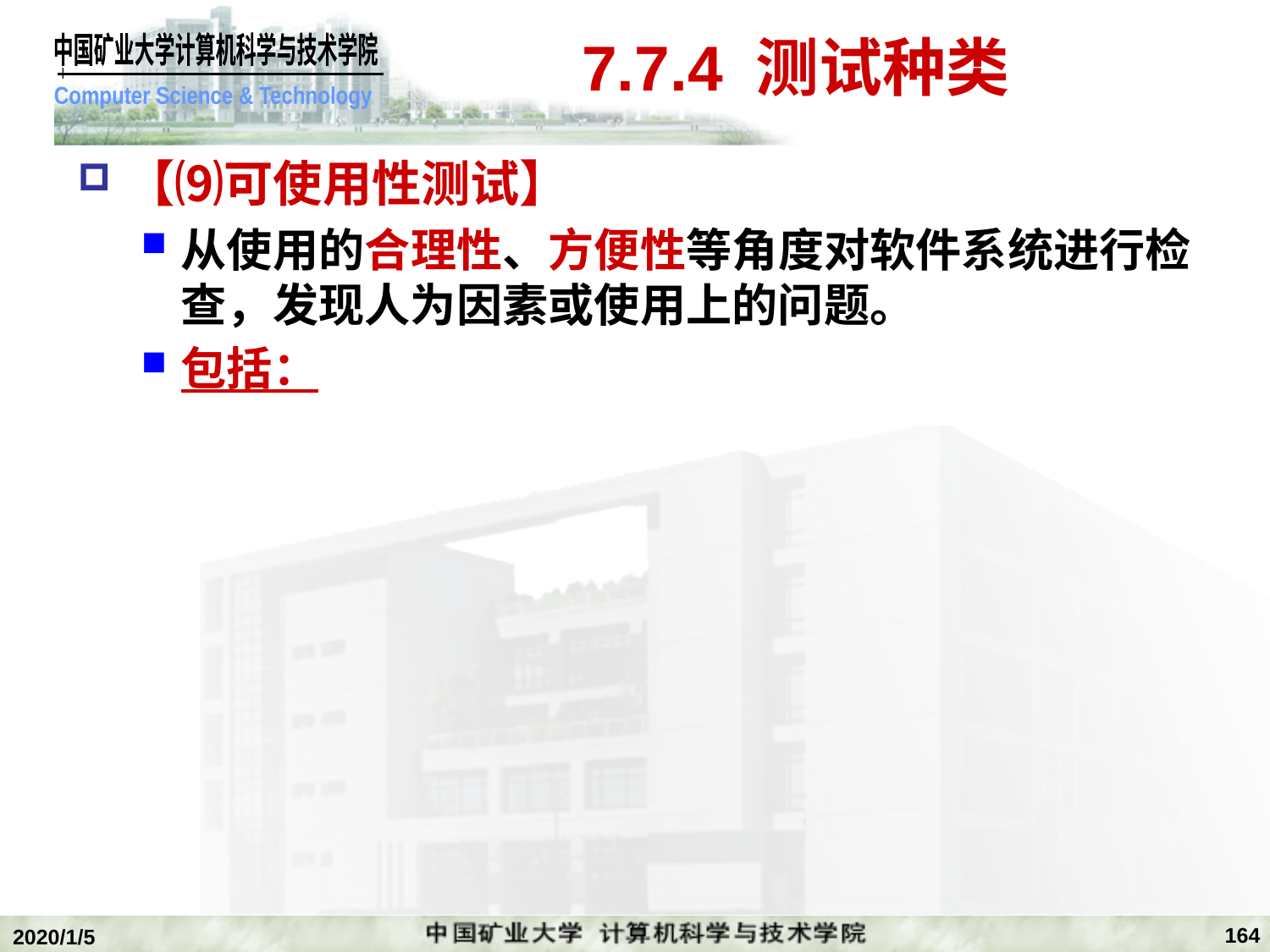

# 7.7.4 测试种类
【⑼可使用性测试】
从使用的合理性、方便性等角度对软件系统进行检查，发现人为因素或使用上的问题。
包括：
164
2020/1/5